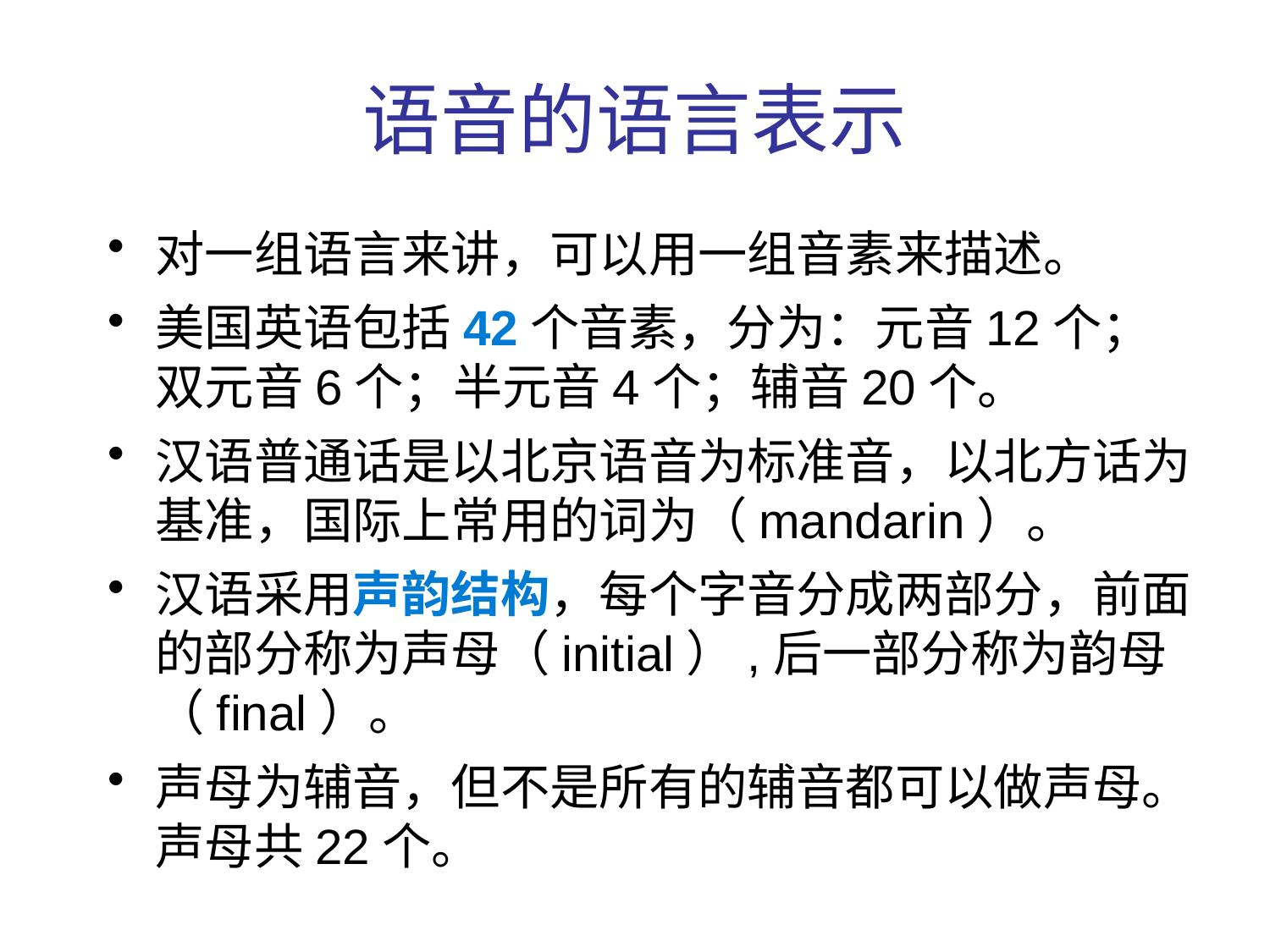

# 语音的语言表示
对一组语言来讲，可以用一组音素来描述。
美国英语包括42个音素，分为：元音12个；双元音6个；半元音4个；辅音20个。
汉语普通话是以北京语音为标准音，以北方话为基准，国际上常用的词为（mandarin）。
汉语采用声韵结构，每个字音分成两部分，前面的部分称为声母（initial）,后一部分称为韵母（final）。
声母为辅音，但不是所有的辅音都可以做声母。声母共22个。